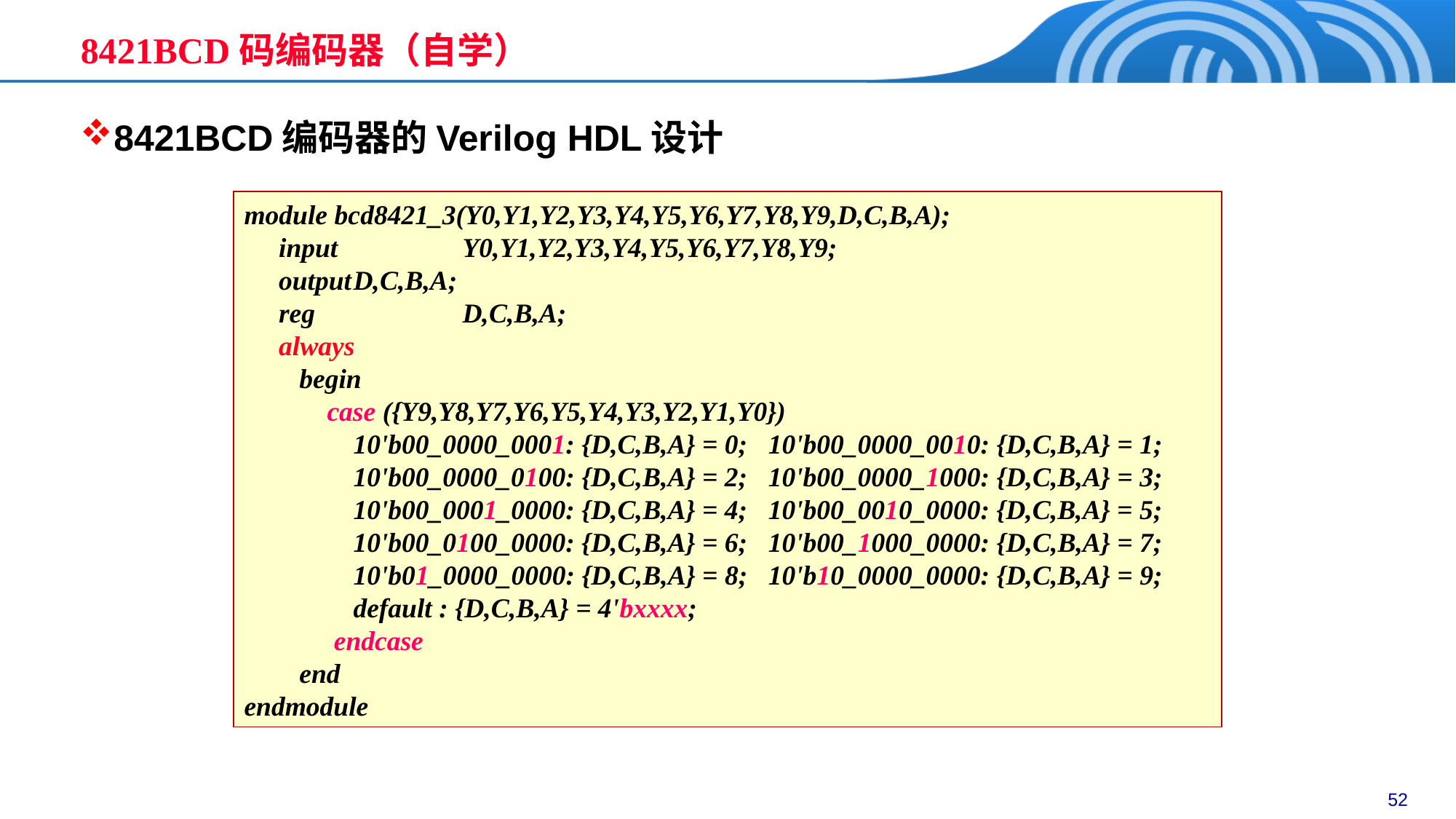

# 8421BCD码编码器（自学）
8421BCD编码器的Verilog HDL设计
module bcd8421_3(Y0,Y1,Y2,Y3,Y4,Y5,Y6,Y7,Y8,Y9,D,C,B,A);
     input		Y0,Y1,Y2,Y3,Y4,Y5,Y6,Y7,Y8,Y9;
     output	D,C,B,A;
     reg		D,C,B,A;
     always
        begin
            case ({Y9,Y8,Y7,Y6,Y5,Y4,Y3,Y2,Y1,Y0})
	10'b00_0000_0001: {D,C,B,A} = 0;   10'b00_0000_0010: {D,C,B,A} = 1;
	10'b00_0000_0100: {D,C,B,A} = 2;   10'b00_0000_1000: {D,C,B,A} = 3;
	10'b00_0001_0000: {D,C,B,A} = 4;   10'b00_0010_0000: {D,C,B,A} = 5;
	10'b00_0100_0000: {D,C,B,A} = 6;   10'b00_1000_0000: {D,C,B,A} = 7;
	10'b01_0000_0000: {D,C,B,A} = 8;   10'b10_0000_0000: {D,C,B,A} = 9;
	default : {D,C,B,A} = 4'bxxxx;
             endcase
        end
endmodule